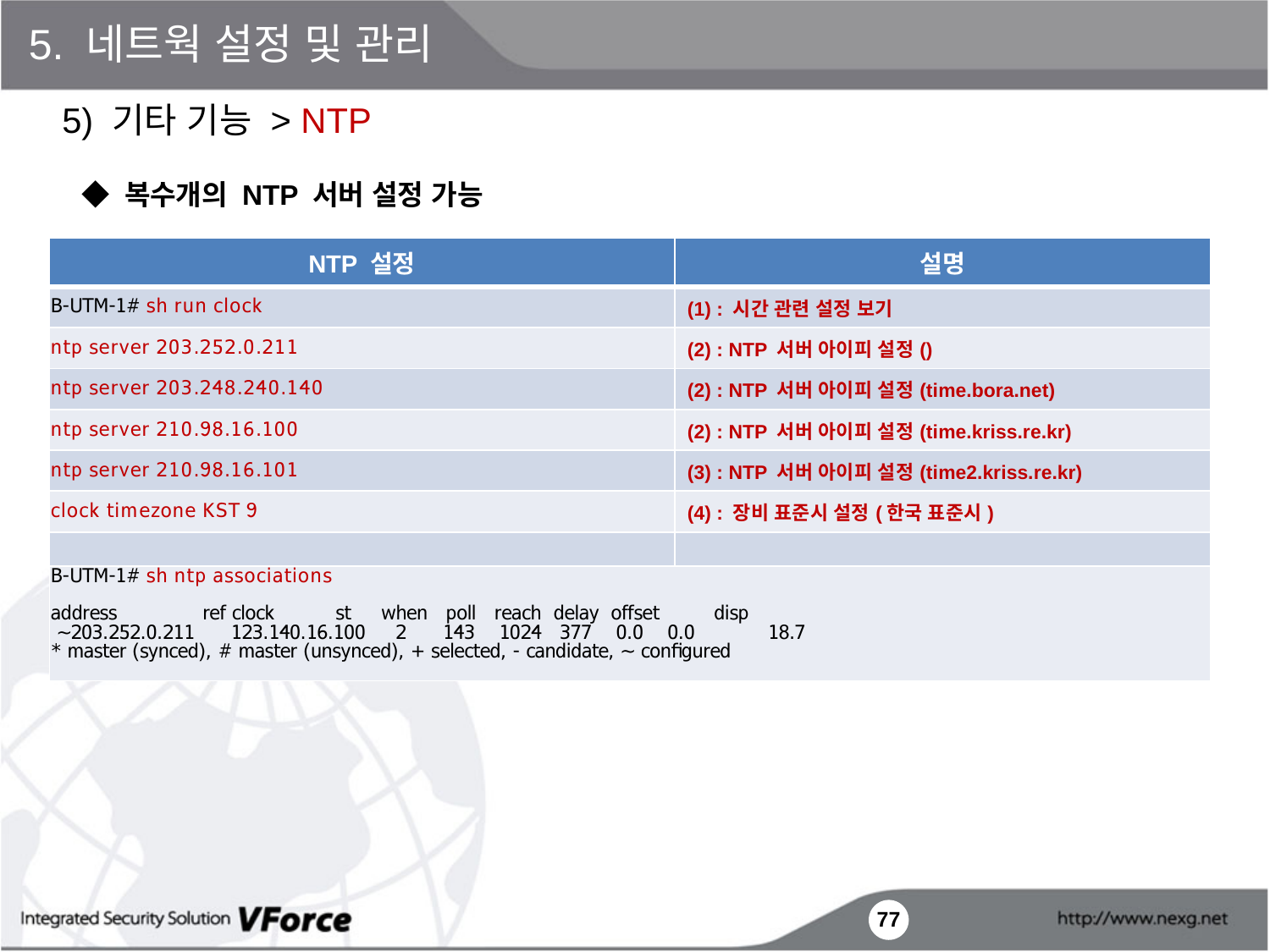

5. 네트웍 설정 및 관리
5) 기타 기능 > NTP
◆ 복수개의 NTP 서버 설정 가능
| NTP 설정 | 설명 |
| --- | --- |
| B-UTM-1# sh run clock | (1) : 시간 관련 설정 보기 |
| ntp server 203.252.0.211 | (2) : NTP 서버 아이피 설정() |
| ntp server 203.248.240.140 | (2) : NTP 서버 아이피 설정(time.bora.net) |
| ntp server 210.98.16.100 | (2) : NTP 서버 아이피 설정(time.kriss.re.kr) |
| ntp server 210.98.16.101 | (3) : NTP 서버 아이피 설정(time2.kriss.re.kr) |
| clock timezone KST 9 | (4) : 장비 표준시 설정(한국 표준시) |
|  |  |
| B-UTM-1# sh ntp associations address ref clock st when poll reach delay offset disp ~203.252.0.211 123.140.16.100 2 143 1024 377 0.0 0.0 18.7 \* master (synced), # master (unsynced), + selected, - candidate, ~ configured |  |